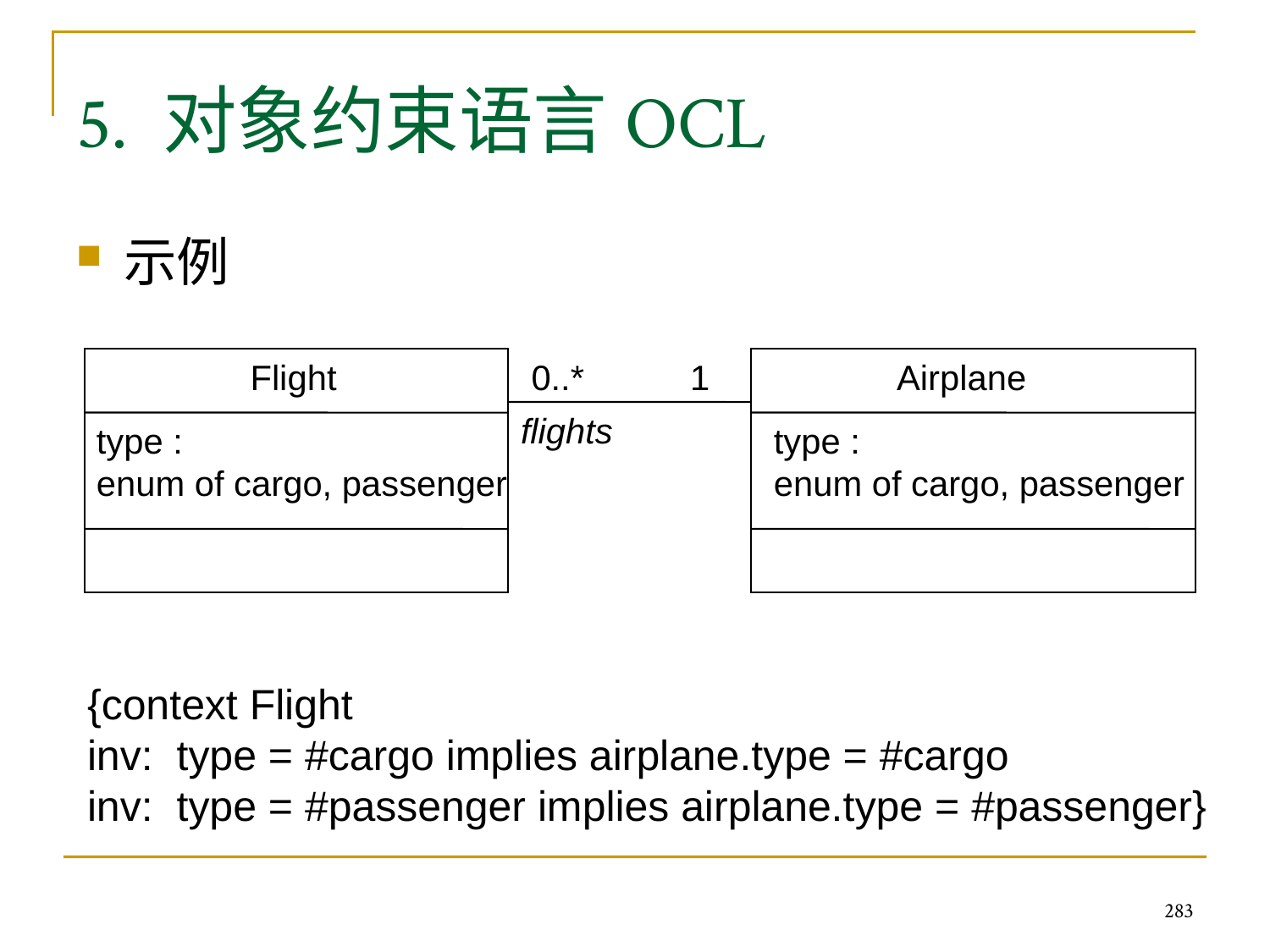

# 5. 对象约束语言OCL
示例

Flight
0..*
1

Airplane
flights

type :
enum of cargo, passenger
type :
enum of cargo, passenger
{context Flight
inv:  type = #cargo implies airplane.type = #cargo
inv:  type = #passenger implies airplane.type = #passenger}
283